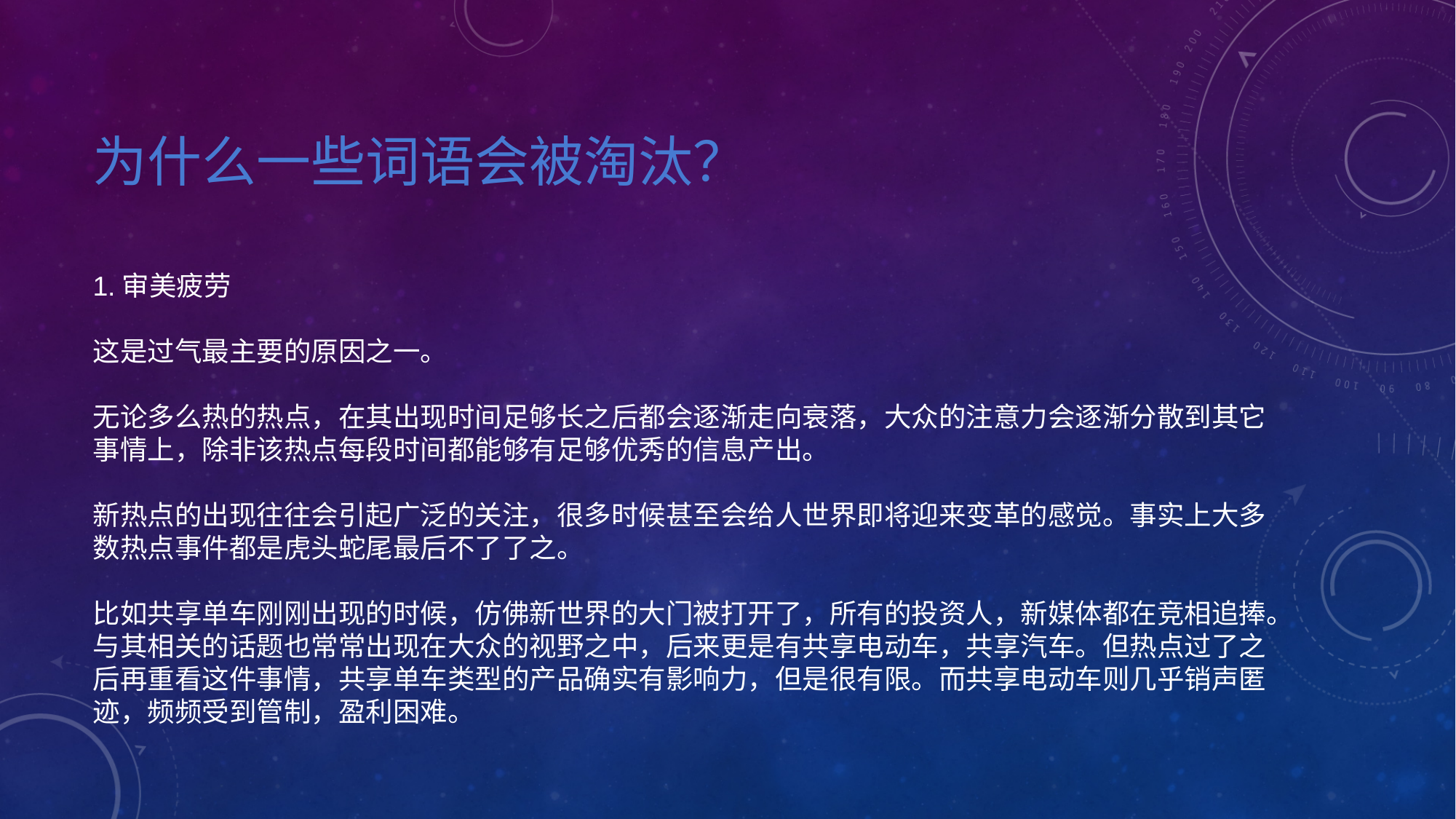

# 为什么一些词语会被淘汰？
1.审美疲劳
这是过气最主要的原因之一。
无论多么热的热点，在其出现时间足够长之后都会逐渐走向衰落，大众的注意力会逐渐分散到其它事情上，除非该热点每段时间都能够有足够优秀的信息产出。
新热点的出现往往会引起广泛的关注，很多时候甚至会给人世界即将迎来变革的感觉。事实上大多数热点事件都是虎头蛇尾最后不了了之。
比如共享单车刚刚出现的时候，仿佛新世界的大门被打开了，所有的投资人，新媒体都在竞相追捧。与其相关的话题也常常出现在大众的视野之中，后来更是有共享电动车，共享汽车。但热点过了之后再重看这件事情，共享单车类型的产品确实有影响力，但是很有限。而共享电动车则几乎销声匿迹，频频受到管制，盈利困难。